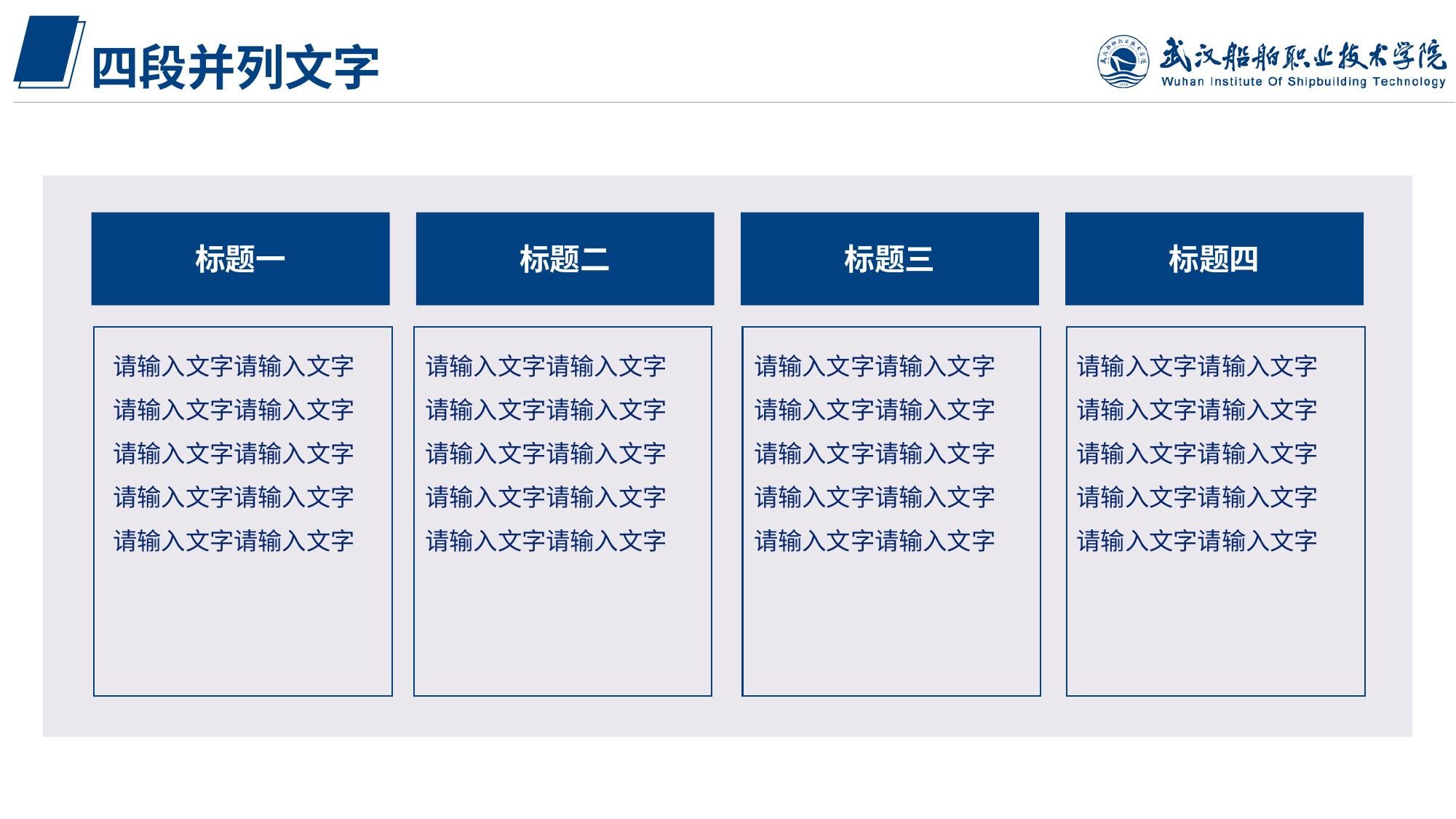

四段并列文字

标题一

标题二

标题三

标题四

请输入文字请输入文字
请输入文字请输入文字
请输入文字请输入文字
请输入文字请输入文字
请输入文字请输入文字

请输入文字请输入文字
请输入文字请输入文字
请输入文字请输入文字
请输入文字请输入文字
请输入文字请输入文字

请输入文字请输入文字
请输入文字请输入文字
请输入文字请输入文字
请输入文字请输入文字
请输入文字请输入文字

请输入文字请输入文字
请输入文字请输入文字
请输入文字请输入文字
请输入文字请输入文字
请输入文字请输入文字